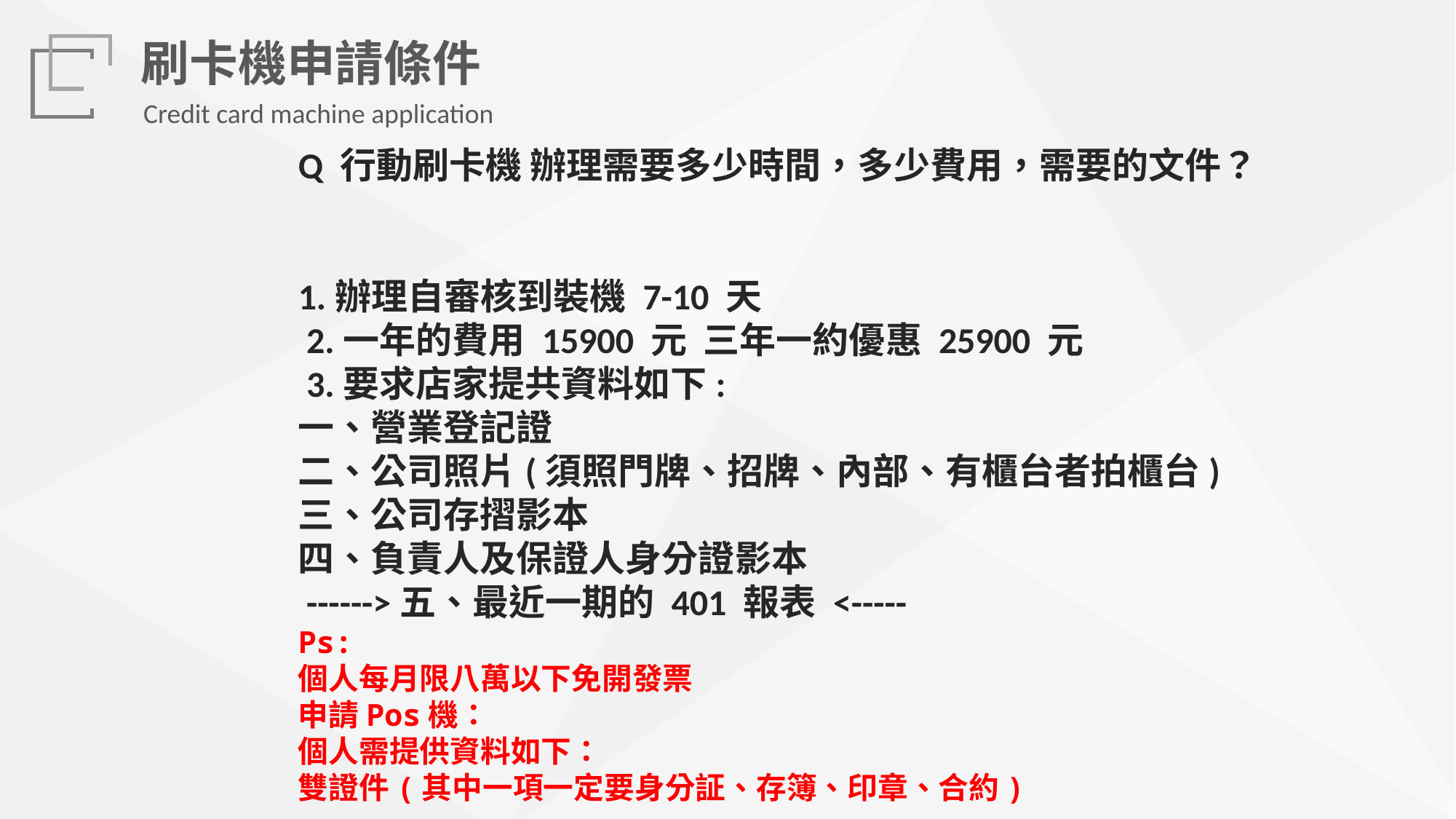

刷卡機申請條件

Credit card machine application
Q 行動刷卡機 辦理需要多少時間，多少費用，需要的文件？

1.辦理自審核到裝機 7-10 天
 2.一年的費用 15900 元  三年一約優惠 25900 元
 3.要求店家提共資料如下:
一、營業登記證
二、公司照片(須照門牌、招牌、內部、有櫃台者拍櫃台)
三、公司存摺影本
四、負責人及保證人身分證影本
 ------>五、最近一期的 401 報表 <-----
Ps:
個人每月限八萬以下免開發票
申請Pos機：
個人需提供資料如下：
雙證件(其中一項一定要身分証、存簿、印章、合約)